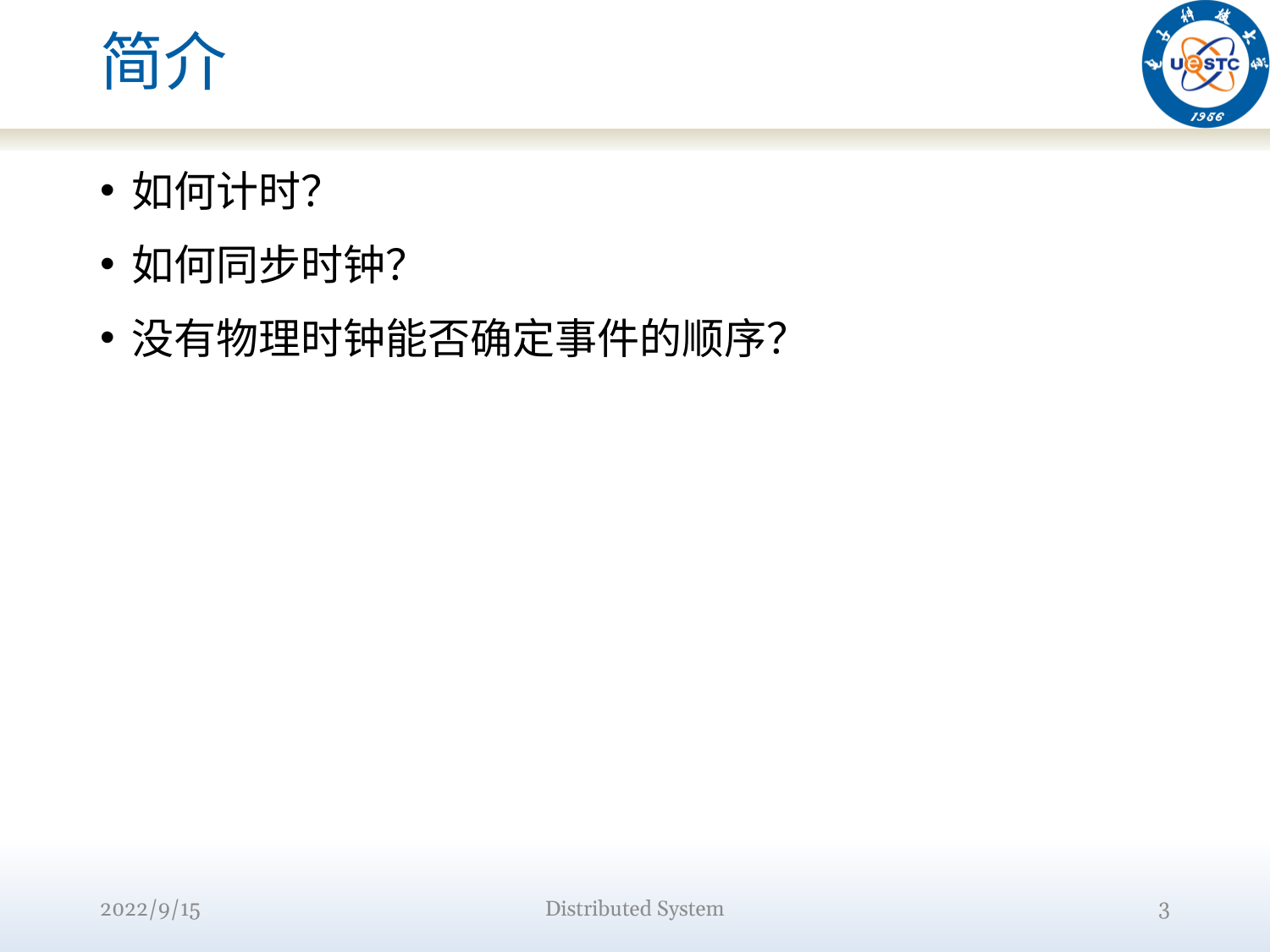

# 简介
如何计时？
如何同步时钟？
没有物理时钟能否确定事件的顺序？

2022/9/15
Distributed System
3